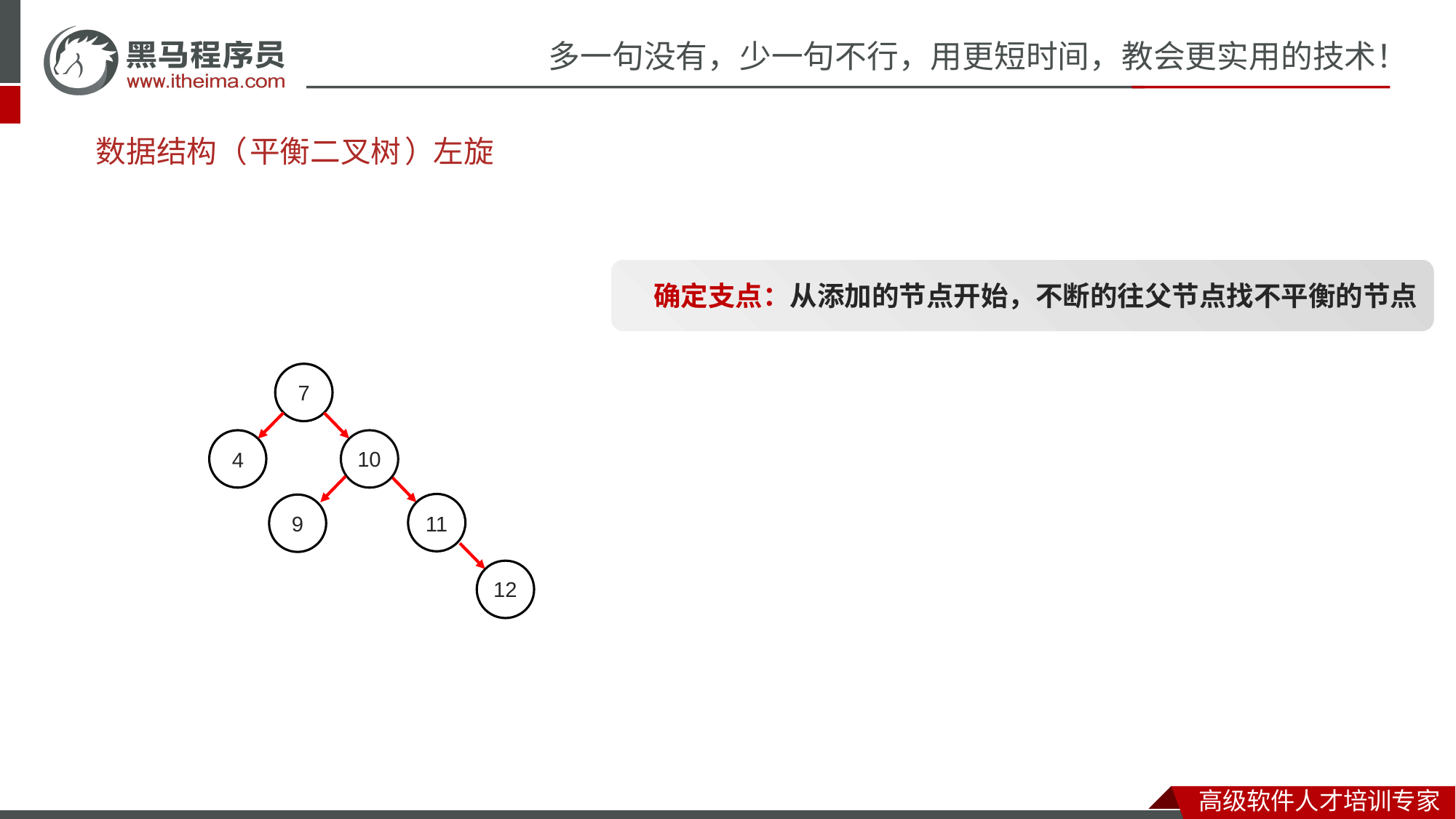

# 数据结构（
平衡
二叉
树
）
左旋

确定支点：从添加的节点开始，不断的往父节点找不平衡的节点

7
4

10

11
9

12

以不平衡的点作为支点

步骤
把支点左旋降级，变成左子节点
晋升原来的右子节点